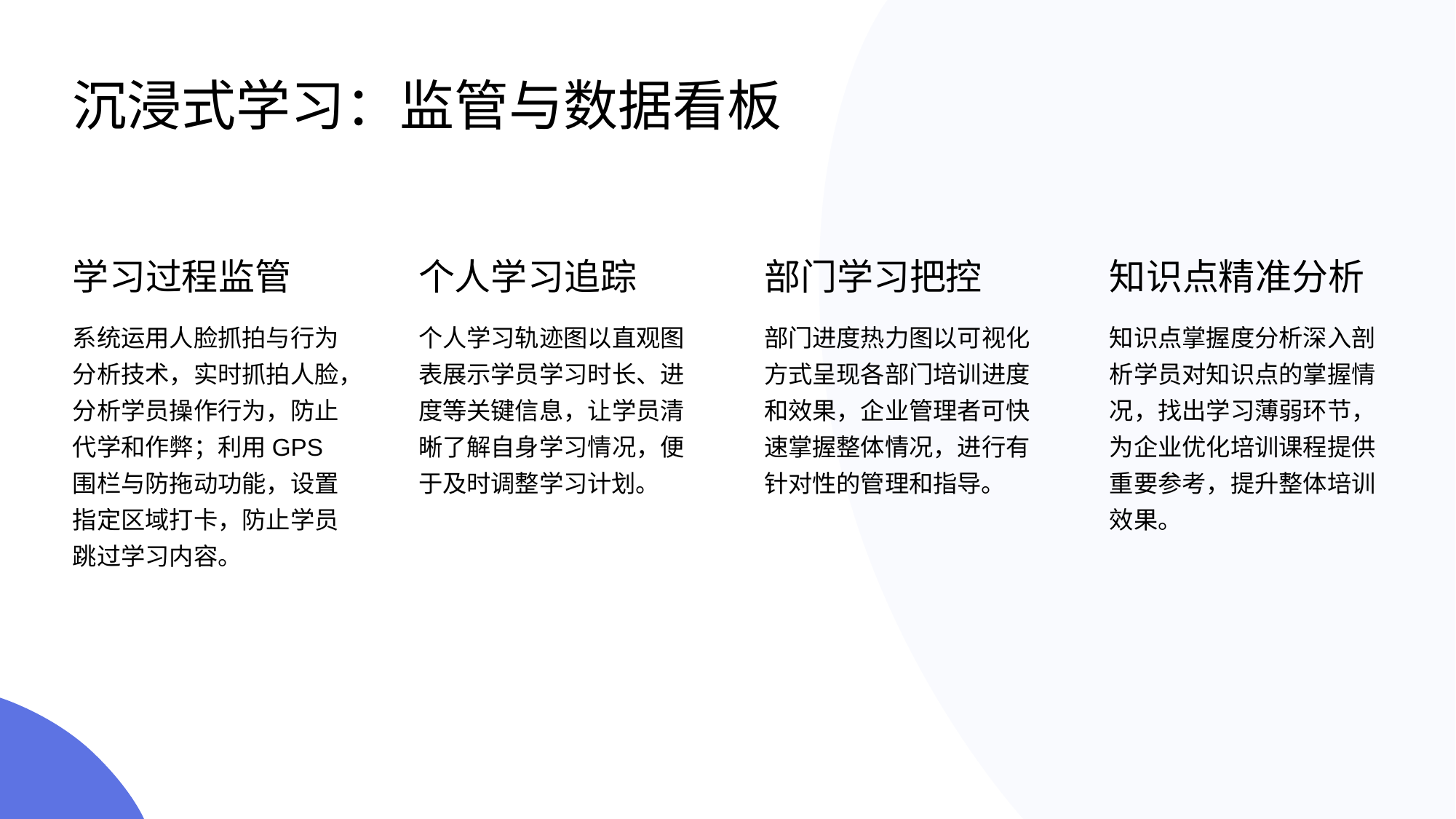

# 沉浸式学习：监管与数据看板
学习过程监管
个人学习追踪
部门学习把控
知识点精准分析
系统运用人脸抓拍与行为分析技术，实时抓拍人脸，分析学员操作行为，防止代学和作弊；利用GPS围栏与防拖动功能，设置指定区域打卡，防止学员跳过学习内容。
个人学习轨迹图以直观图表展示学员学习时长、进度等关键信息，让学员清晰了解自身学习情况，便于及时调整学习计划。
部门进度热力图以可视化方式呈现各部门培训进度和效果，企业管理者可快速掌握整体情况，进行有针对性的管理和指导。
知识点掌握度分析深入剖析学员对知识点的掌握情况，找出学习薄弱环节，为企业优化培训课程提供重要参考，提升整体培训效果。